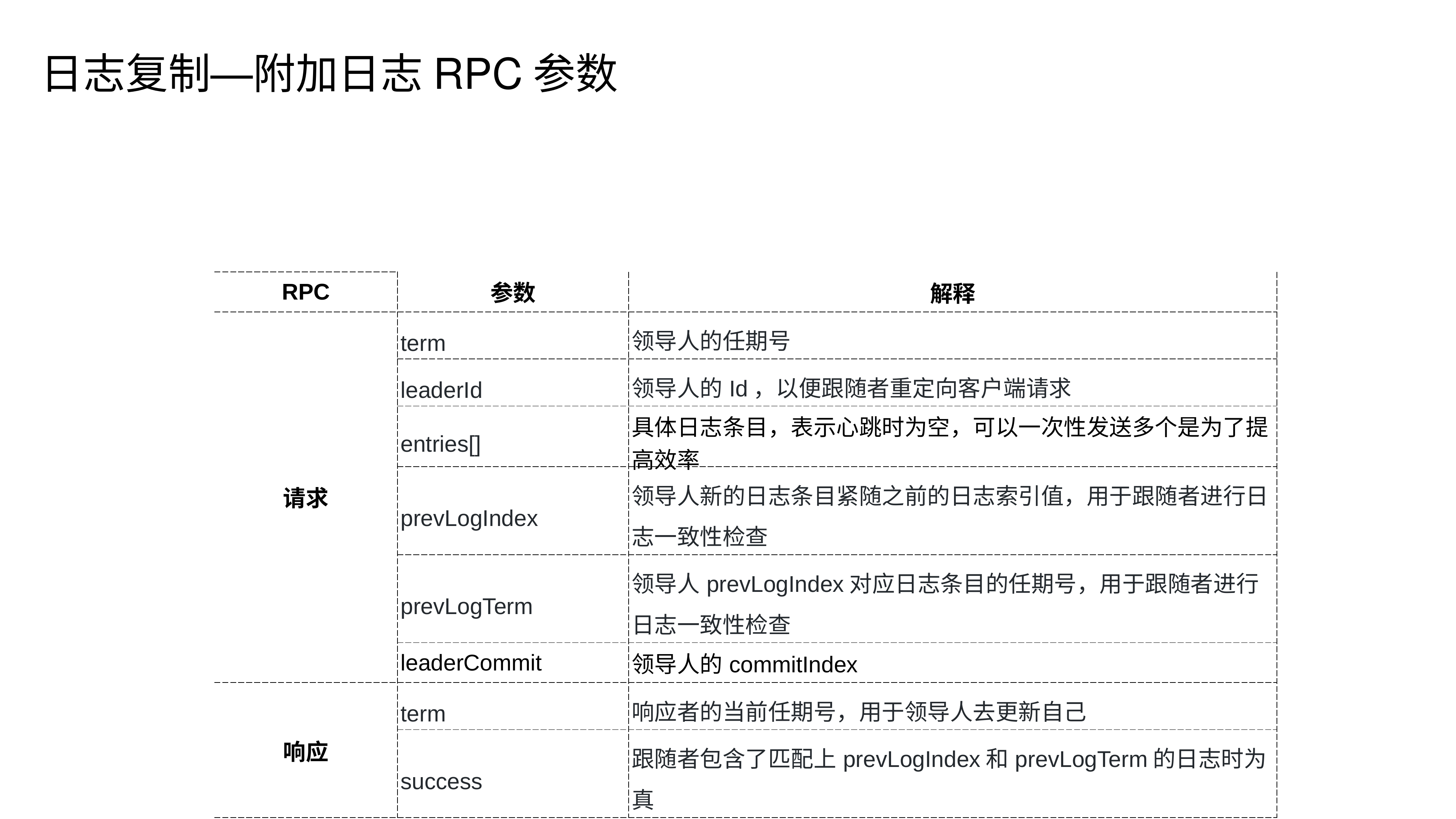

日志复制—附加日志RPC参数
| RPC | 参数 | 解释 |
| --- | --- | --- |
| 请求 | term | 领导人的任期号 |
|  | leaderId | 领导人的Id，以便跟随者重定向客户端请求 |
|  | entries[] | 具体日志条目，表示心跳时为空，可以一次性发送多个是为了提高效率 |
|  | prevLogIndex | 领导人新的日志条目紧随之前的日志索引值，用于跟随者进行日志一致性检查 |
|  | prevLogTerm | 领导人prevLogIndex对应日志条目的任期号，用于跟随者进行日志一致性检查 |
|  | leaderCommit | 领导人的commitIndex |
| 响应 | term | 响应者的当前任期号，用于领导人去更新自己 |
|  | success | 跟随者包含了匹配上prevLogIndex和prevLogTerm的日志时为真 |